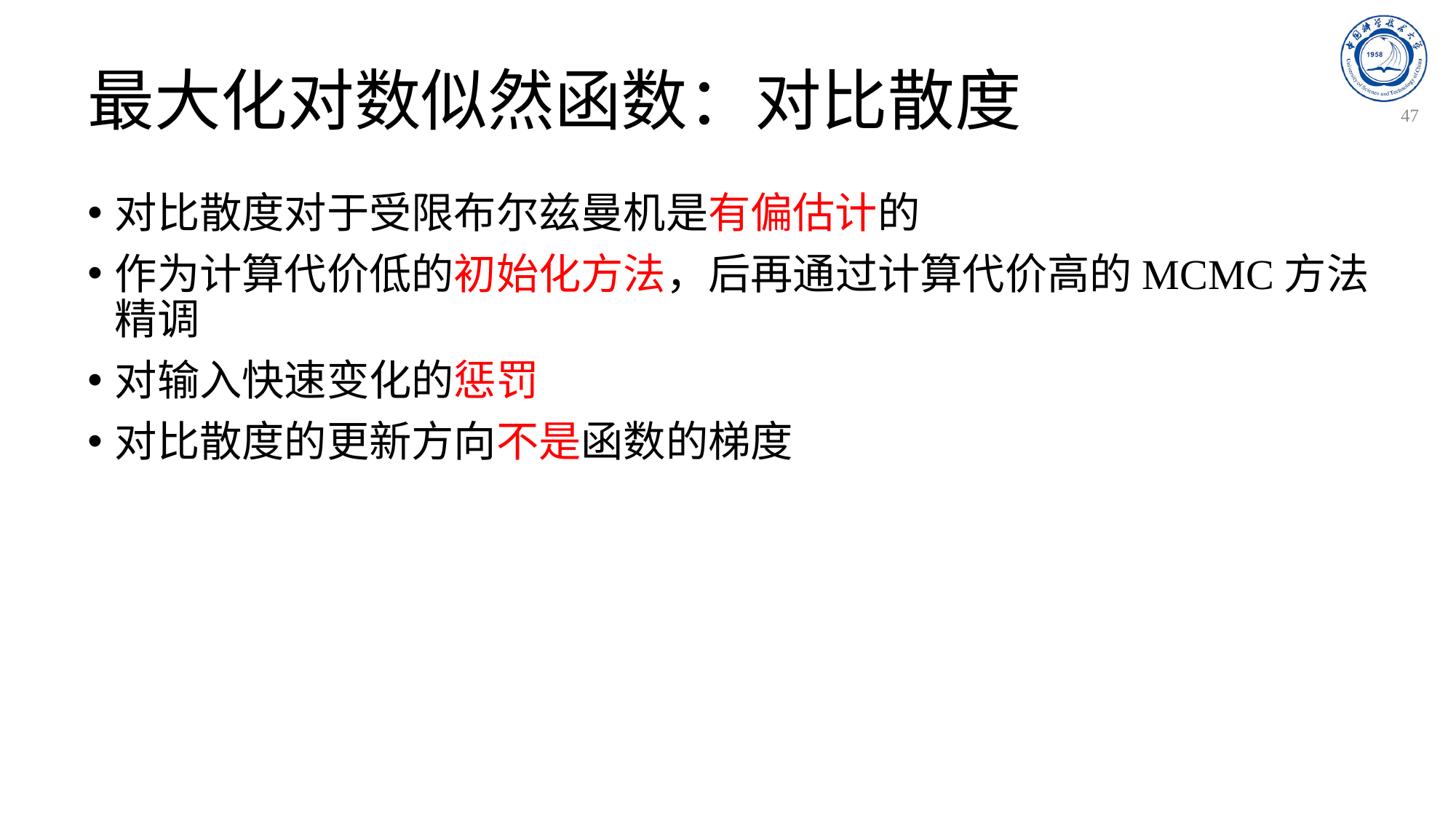

# 最大化对数似然函数：对比散度
47
对比散度对于受限布尔兹曼机是有偏估计的
作为计算代价低的初始化方法，后再通过计算代价高的MCMC方法精调
对输入快速变化的惩罚
对比散度的更新方向不是函数的梯度